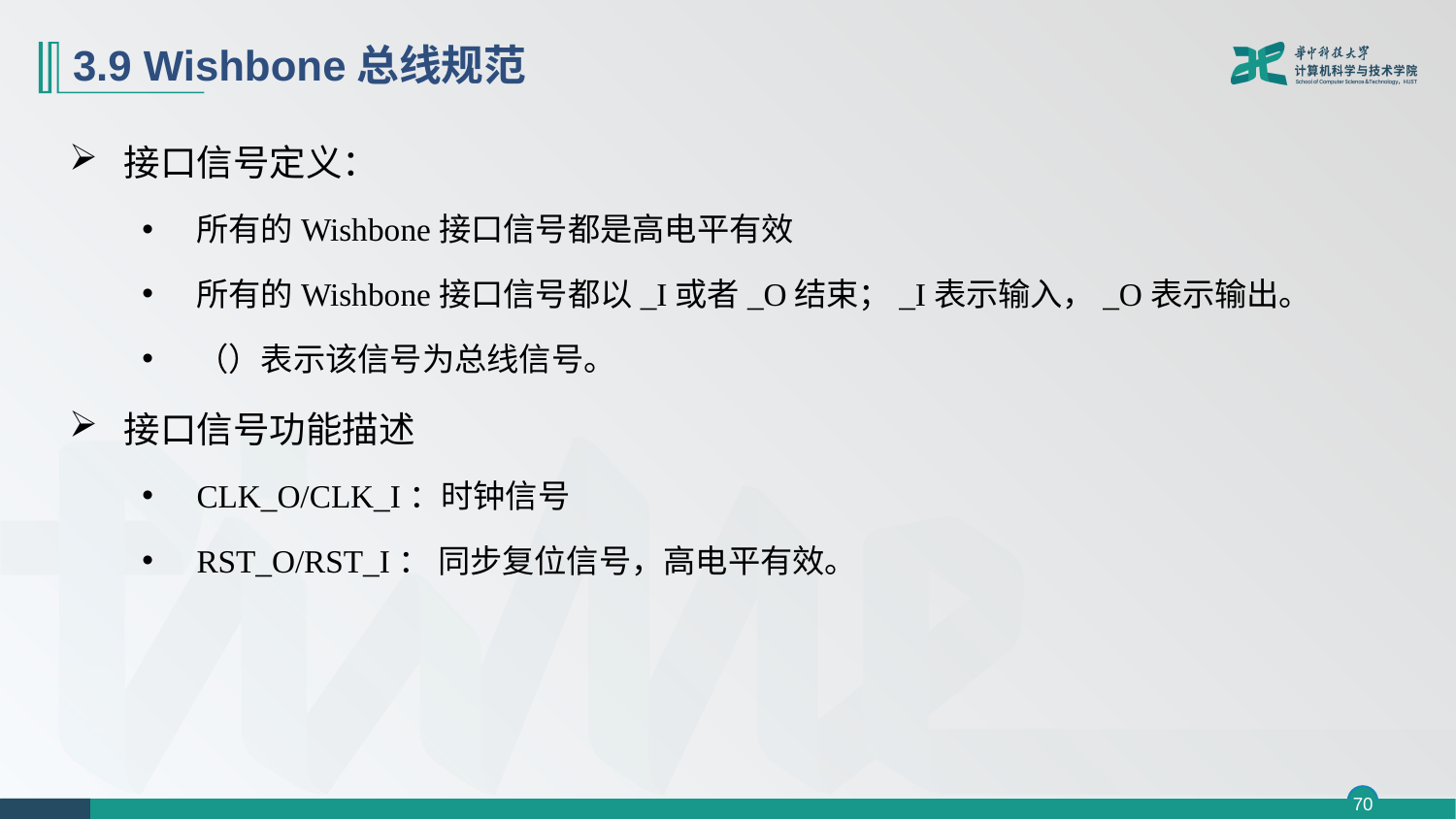

# 3.9 Wishbone总线规范
接口信号定义：
所有的Wishbone接口信号都是高电平有效
所有的Wishbone接口信号都以_I或者_O结束；_I表示输入，_O表示输出。
（）表示该信号为总线信号。
接口信号功能描述
CLK_O/CLK_I：时钟信号
RST_O/RST_I： 同步复位信号，高电平有效。